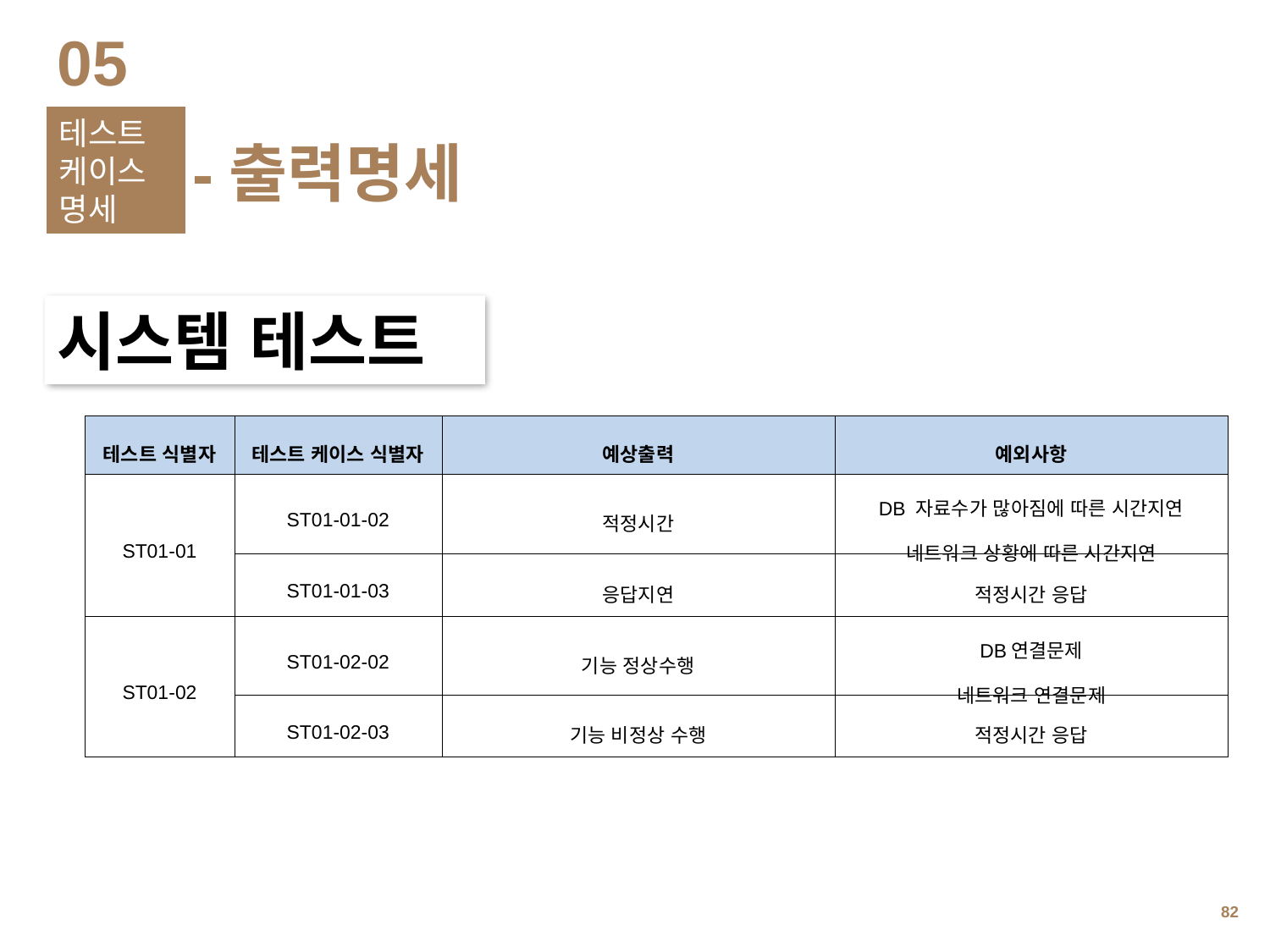

05
테스트 케이스명세
-출력명세
시스템 테스트
| 테스트 식별자 | 테스트 케이스 식별자 | 예상출력 | 예외사항 |
| --- | --- | --- | --- |
| ST01-01 | ST01-01-02 | 적정시간 | DB 자료수가 많아짐에 따른 시간지연 네트워크 상황에 따른 시간지연 |
|  | ST01-01-03 | 응답지연 | 적정시간 응답 |
| ST01-02 | ST01-02-02 | 기능 정상수행 | DB연결문제 네트워크 연결문제 |
|  | ST01-02-03 | 기능 비정상 수행 | 적정시간 응답 |
82